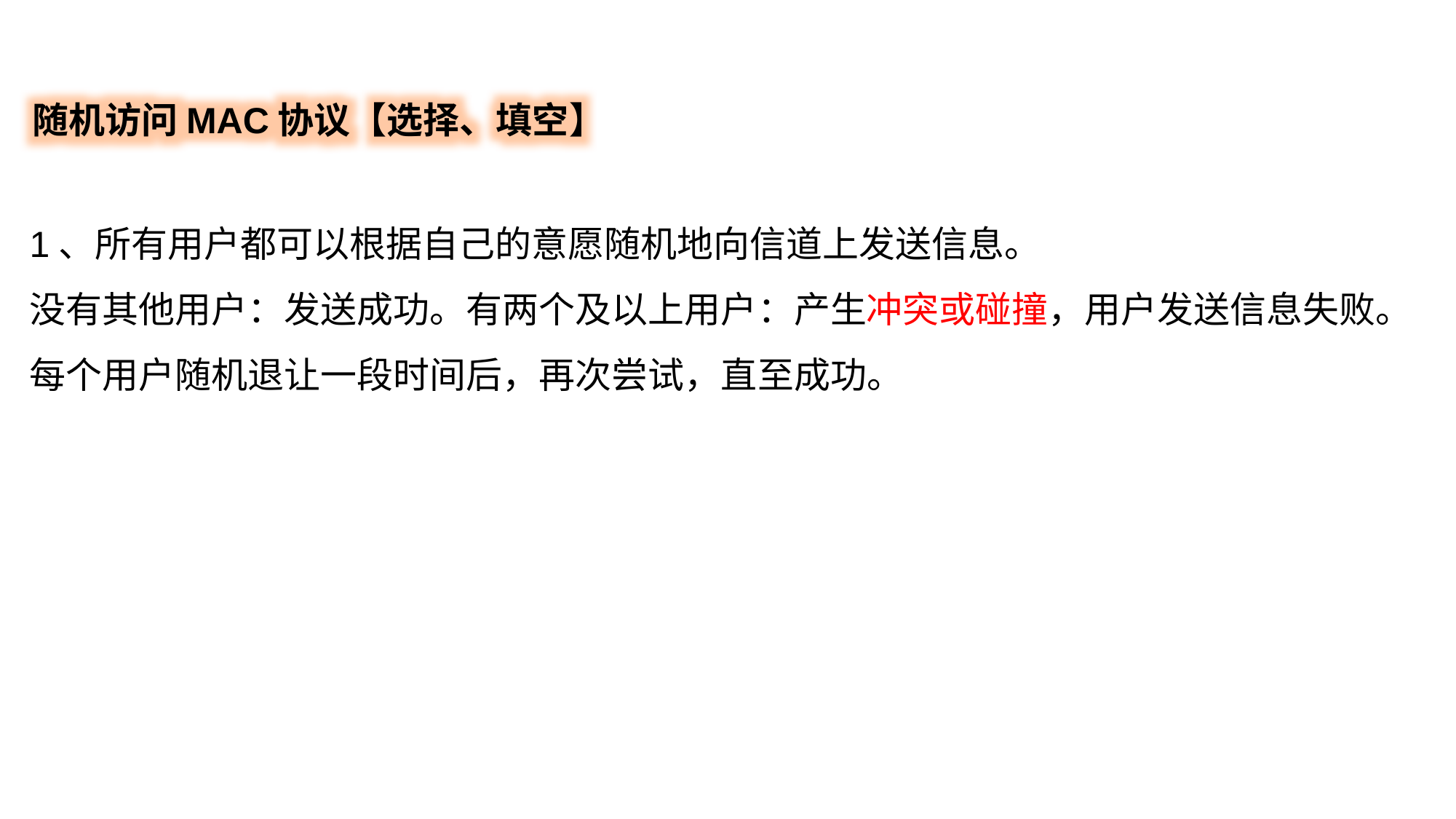

随机访问MAC协议【选择、填空】
1、所有用户都可以根据自己的意愿随机地向信道上发送信息。
没有其他用户：发送成功。有两个及以上用户：产生冲突或碰撞，用户发送信息失败。每个用户随机退让一段时间后，再次尝试，直至成功。